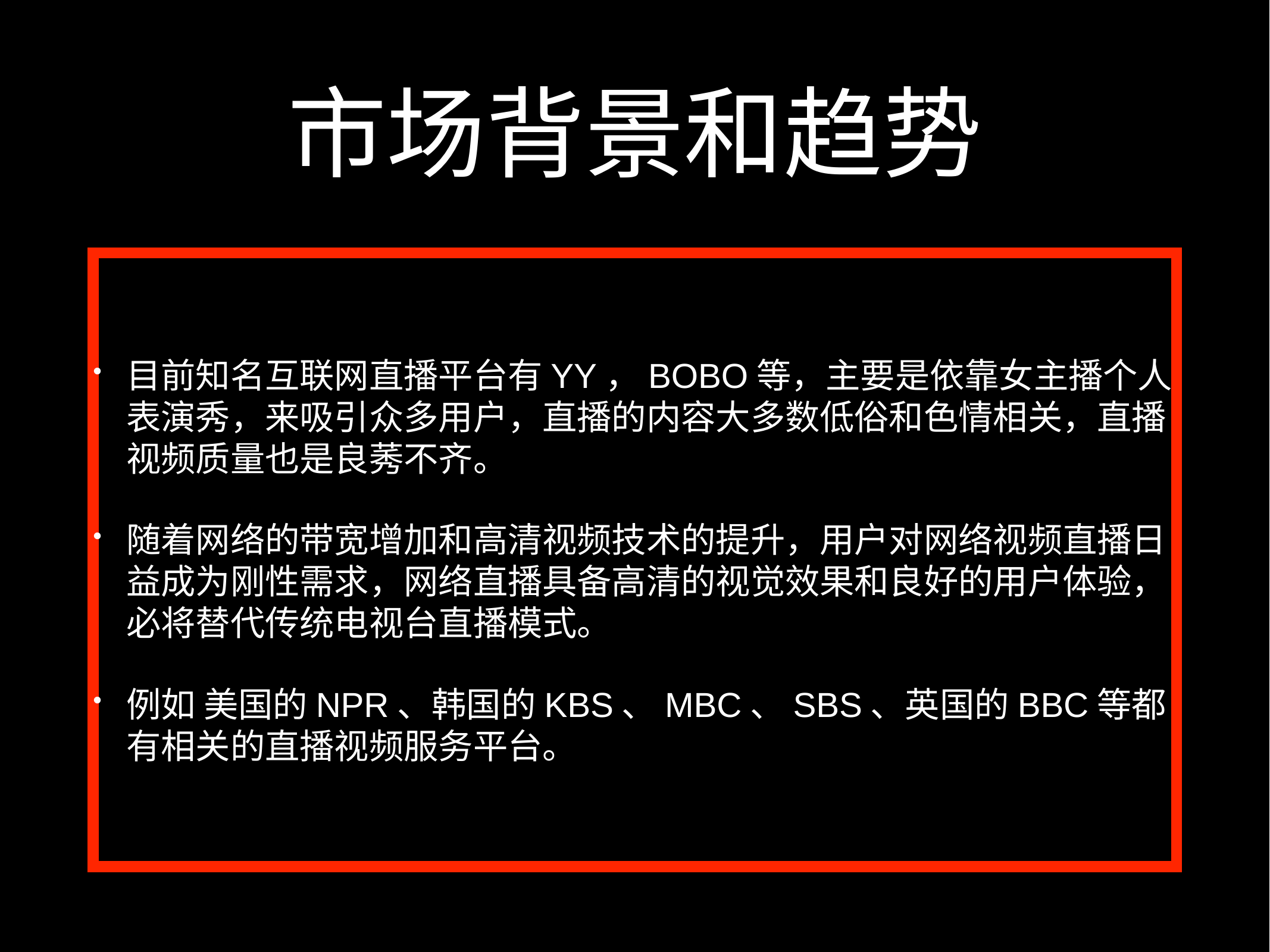

# 市场背景和趋势
目前知名互联网直播平台有YY，BOBO等，主要是依靠女主播个人表演秀，来吸引众多用户，直播的内容大多数低俗和色情相关，直播视频质量也是良莠不齐。
随着网络的带宽增加和高清视频技术的提升，用户对网络视频直播日益成为刚性需求，网络直播具备高清的视觉效果和良好的用户体验，必将替代传统电视台直播模式。
例如 美国的NPR、韩国的KBS、MBC、SBS、英国的BBC等都有相关的直播视频服务平台。